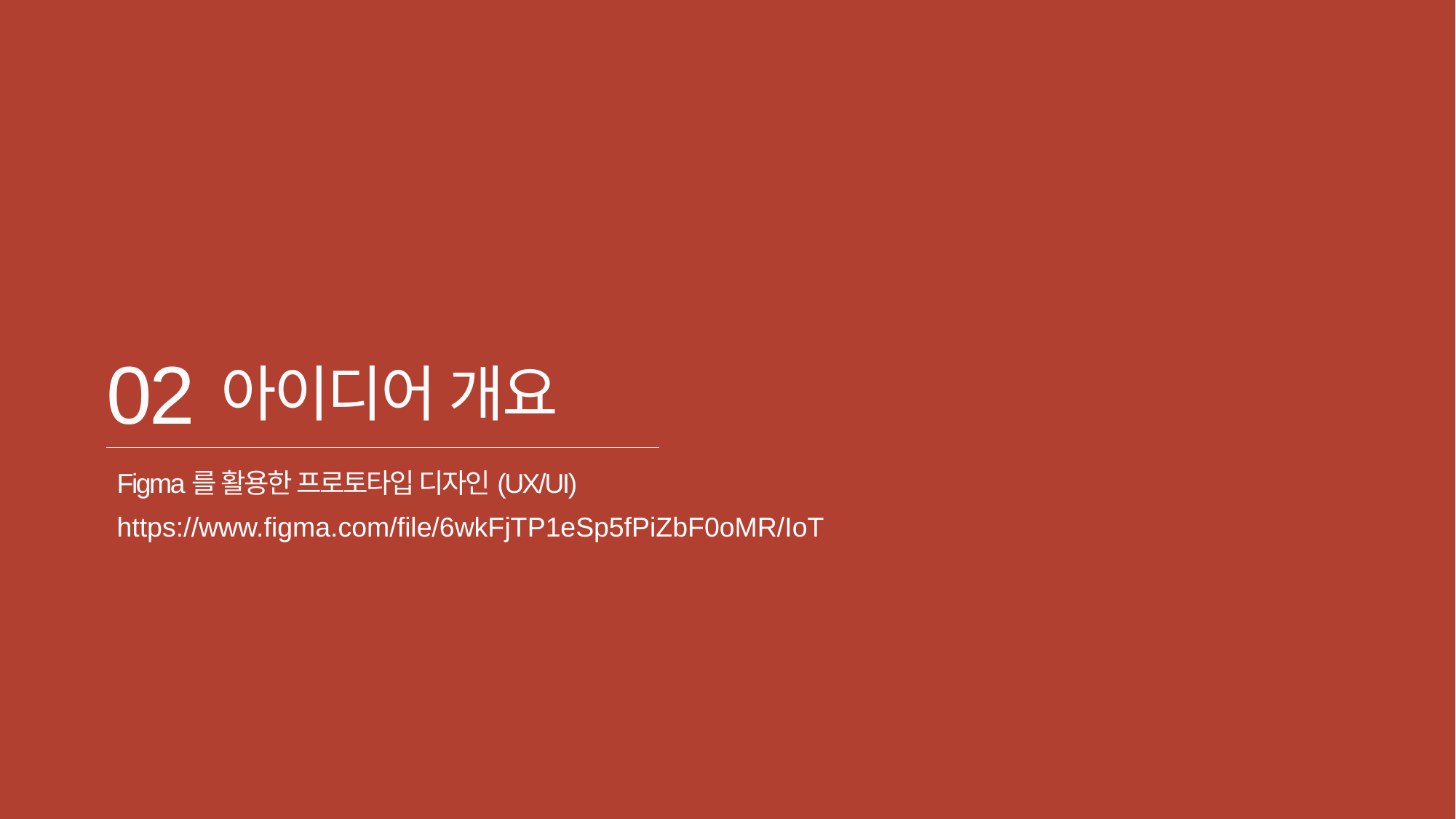

02
아이디어 개요
Figma를 활용한 프로토타입 디자인(UX/UI)
https://www.figma.com/file/6wkFjTP1eSp5fPiZbF0oMR/IoT